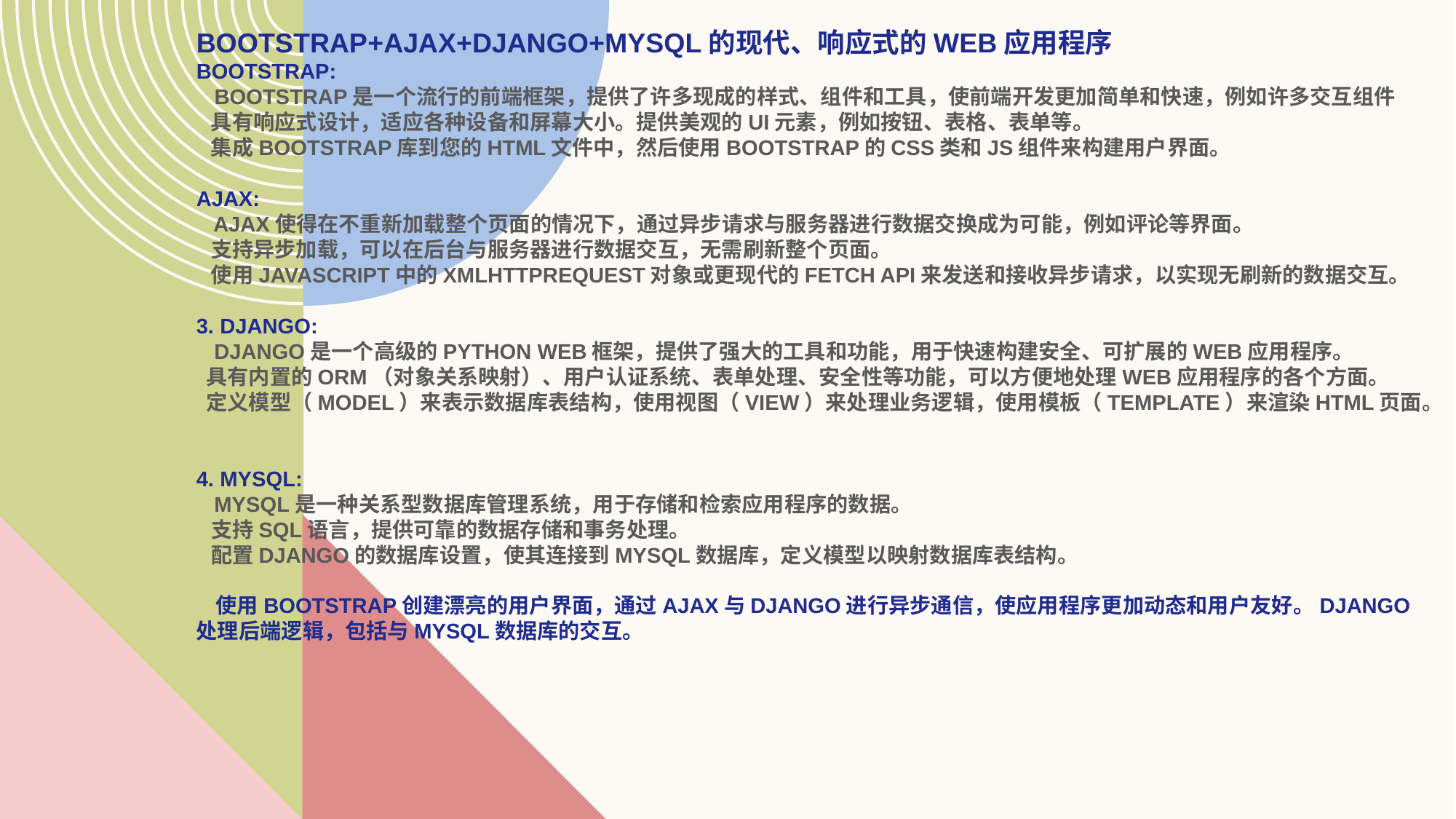

# Bootstrap+Ajax+Django+MySQL的现代、响应式的Web应用程序 Bootstrap: Bootstrap是一个流行的前端框架，提供了许多现成的样式、组件和工具，使前端开发更加简单和快速，例如许多交互组件 具有响应式设计，适应各种设备和屏幕大小。提供美观的UI元素，例如按钮、表格、表单等。 集成Bootstrap库到您的HTML文件中，然后使用Bootstrap的CSS类和JS组件来构建用户界面。 Ajax: Ajax使得在不重新加载整个页面的情况下，通过异步请求与服务器进行数据交换成为可能，例如评论等界面。 支持异步加载，可以在后台与服务器进行数据交互，无需刷新整个页面。 使用JavaScript中的XMLHttpRequest对象或更现代的Fetch API来发送和接收异步请求，以实现无刷新的数据交互。 3. Django: Django是一个高级的Python Web框架，提供了强大的工具和功能，用于快速构建安全、可扩展的Web应用程序。 具有内置的ORM（对象关系映射）、用户认证系统、表单处理、安全性等功能，可以方便地处理Web应用程序的各个方面。 定义模型（Model）来表示数据库表结构，使用视图（View）来处理业务逻辑，使用模板（Template）来渲染HTML页面。 4. MySQL: MySQL是一种关系型数据库管理系统，用于存储和检索应用程序的数据。 支持SQL语言，提供可靠的数据存储和事务处理。 配置Django的数据库设置，使其连接到MySQL数据库，定义模型以映射数据库表结构。 使用Bootstrap创建漂亮的用户界面，通过Ajax与Django进行异步通信，使应用程序更加动态和用户友好。Django处理后端逻辑，包括与MySQL数据库的交互。
15